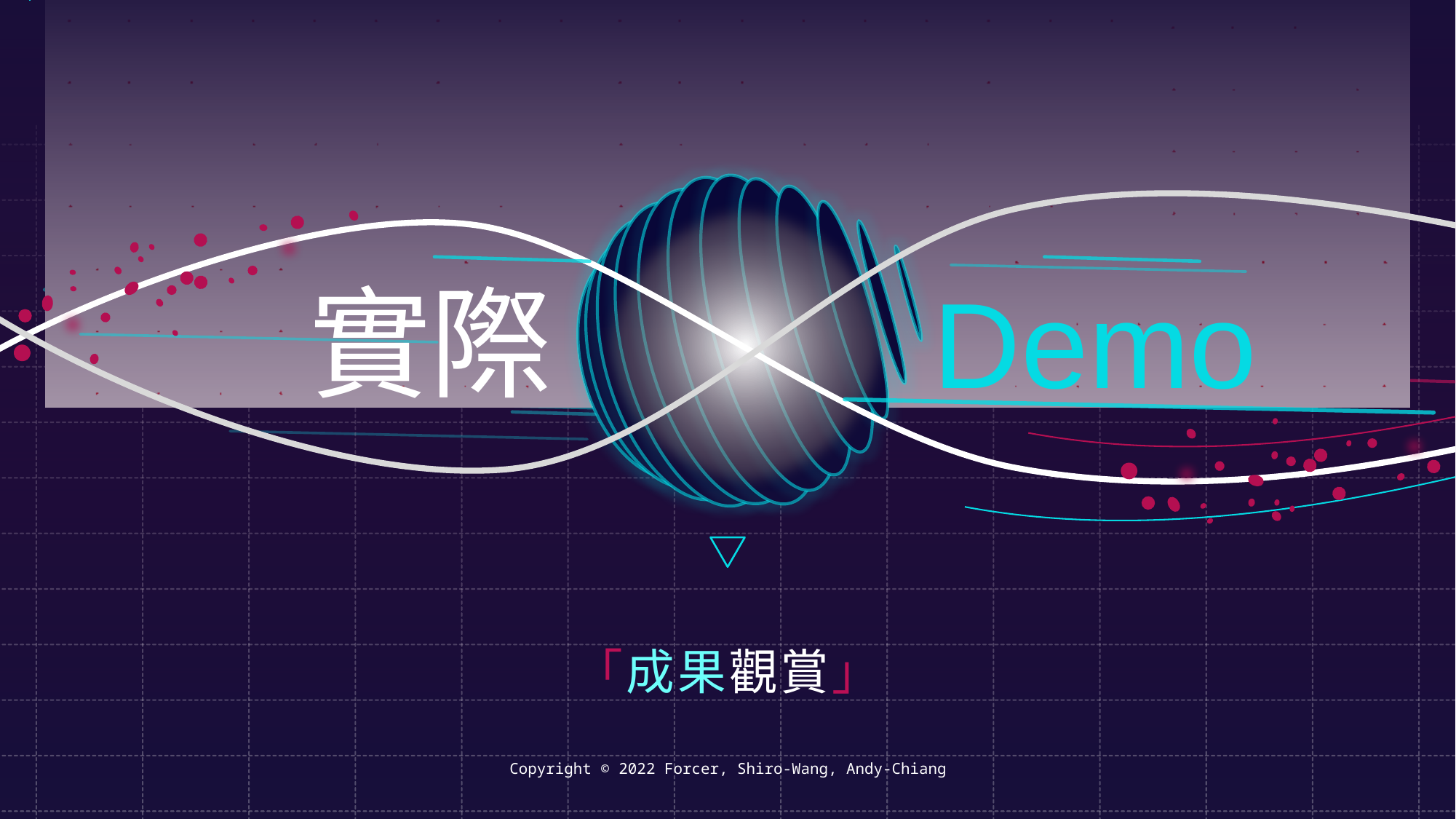

前端介面
INTERFACE
實際Demo
SHOWTIME

實際             Demo

「成果觀賞」
Copyright © 2022 Forcer, Shiro-Wang, Andy-Chiang